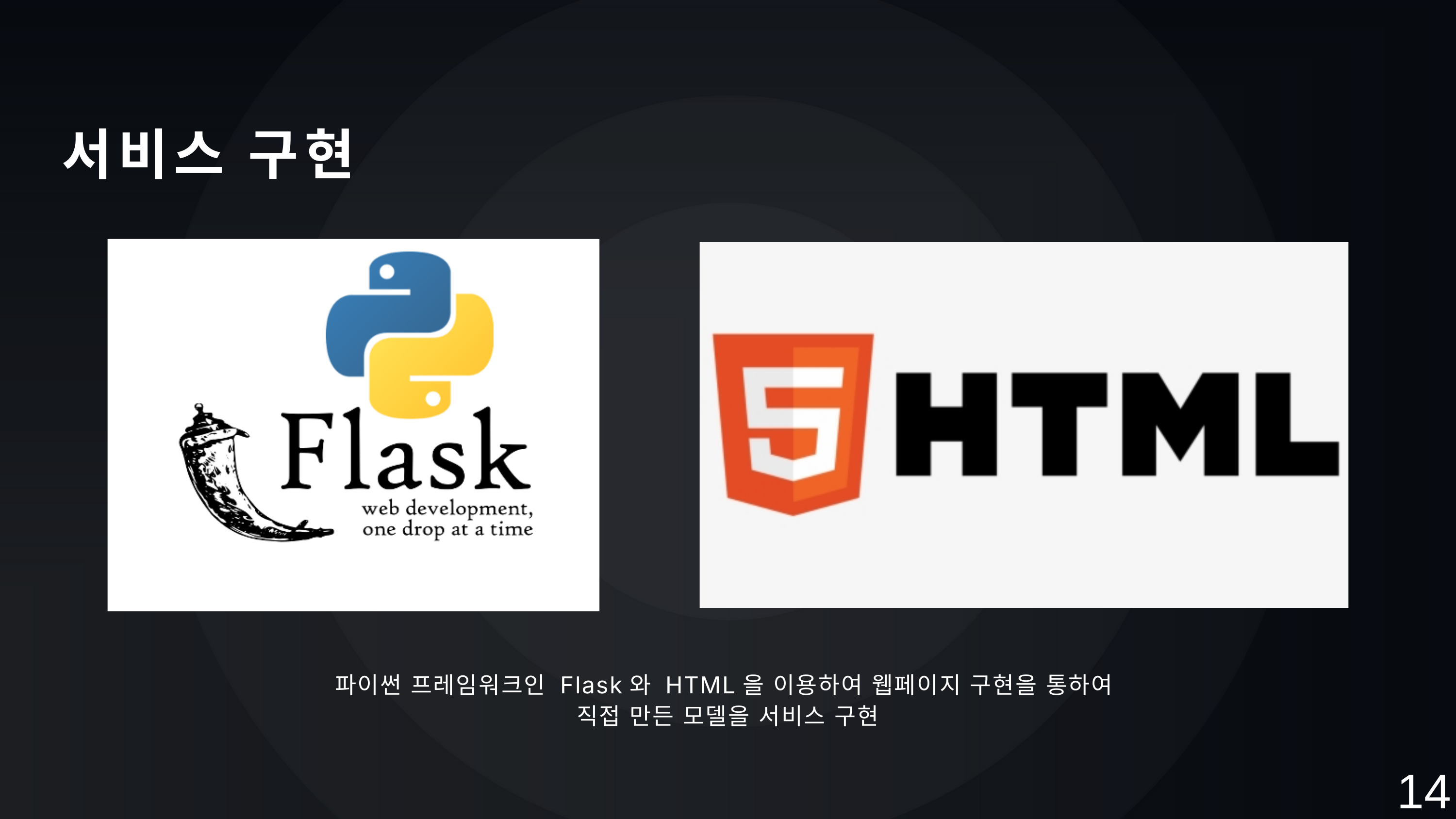

서비스 구현

파이썬 프레임워크인 Flask와 HTML을 이용하여 웹페이지 구현을 통하여
직접 만든 모델을 서비스 구현
14